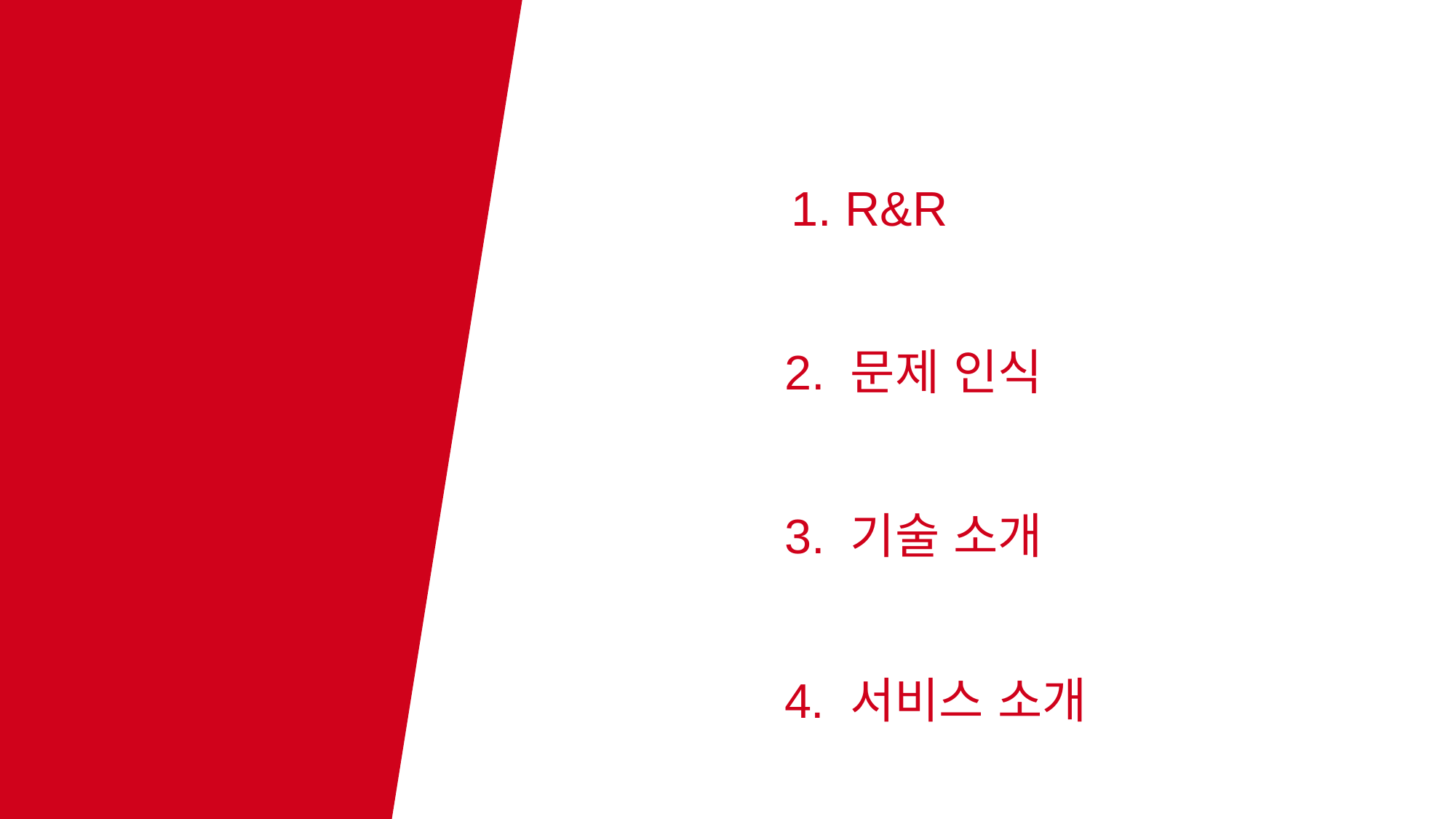

서비스 배경
1. R&R
2. 문제 인식
3. 기술 소개
4. 서비스 소개